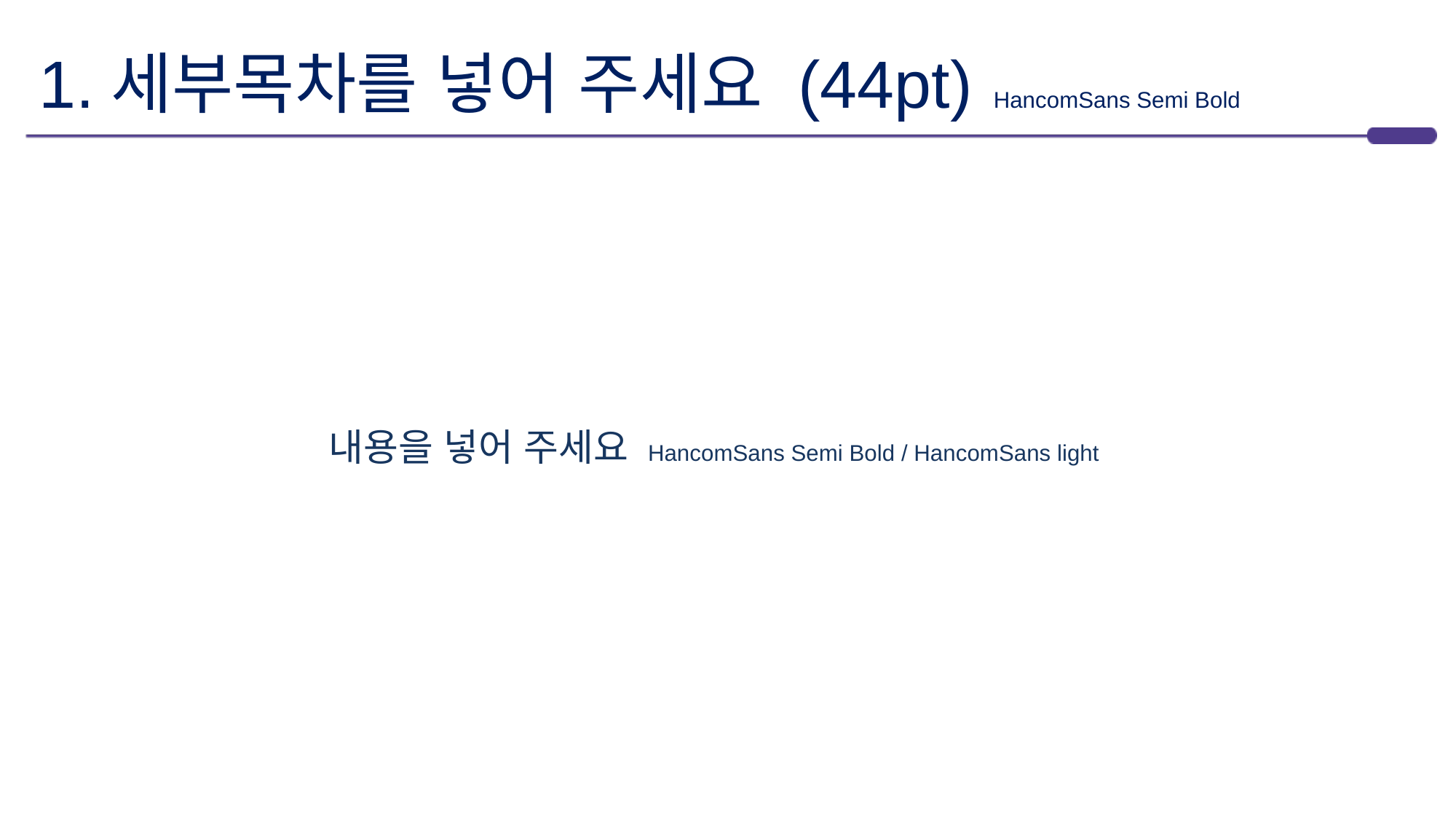

1.세부목차를 넣어 주세요 (44pt) HancomSans Semi Bold
내용을 넣어 주세요 HancomSans Semi Bold / HancomSans light